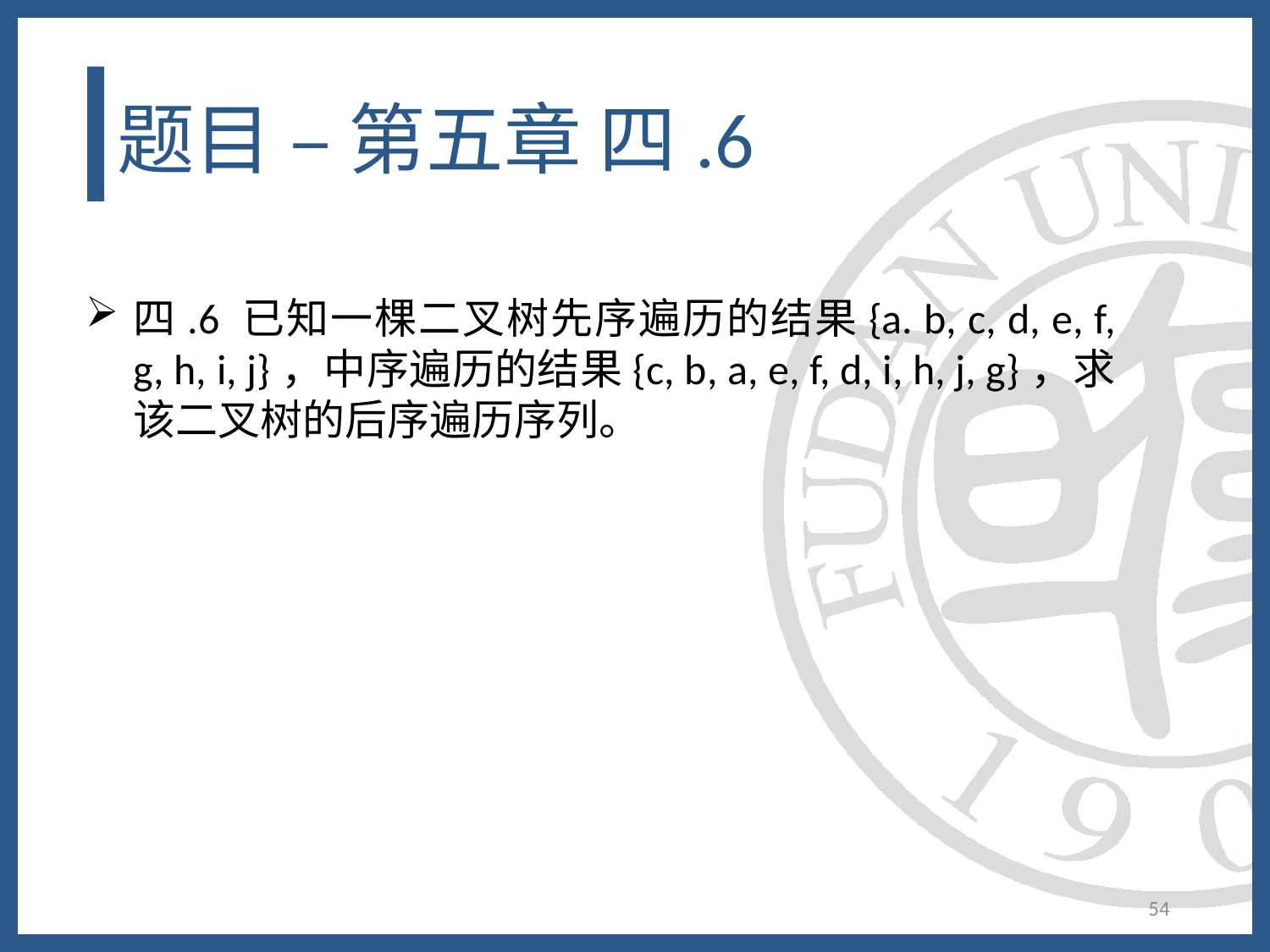

# 题目 – 第五章 四.6

四.6 已知一棵二叉树先序遍历的结果{a. b, c, d, e, f, g, h, i, j}，中序遍历的结果{c, b, a, e, f, d, i, h, j, g}，求该二叉树的后序遍历序列。

54